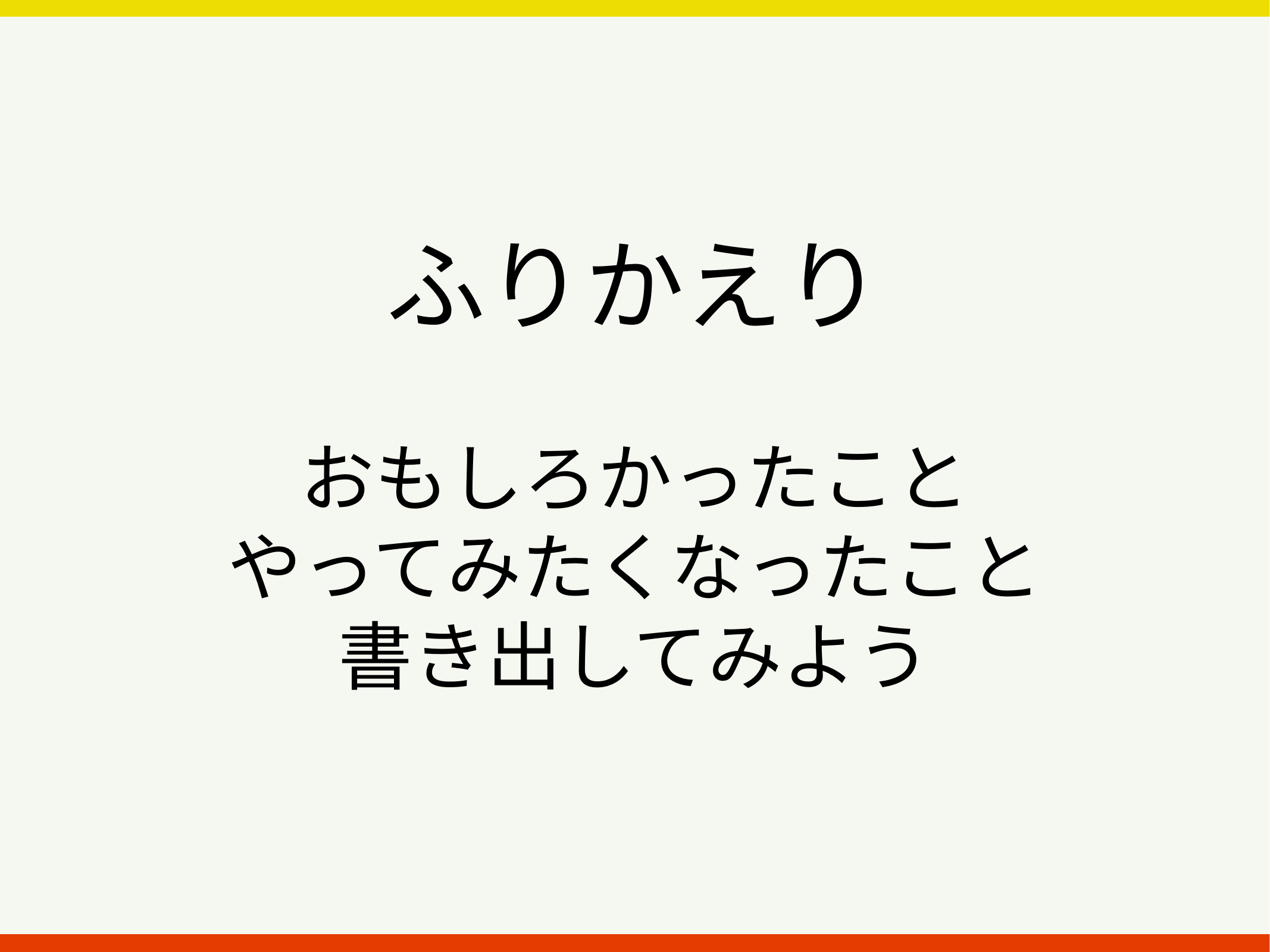

ふりかえり

おもしろかったこと
やってみたくなったこと
書き出してみよう